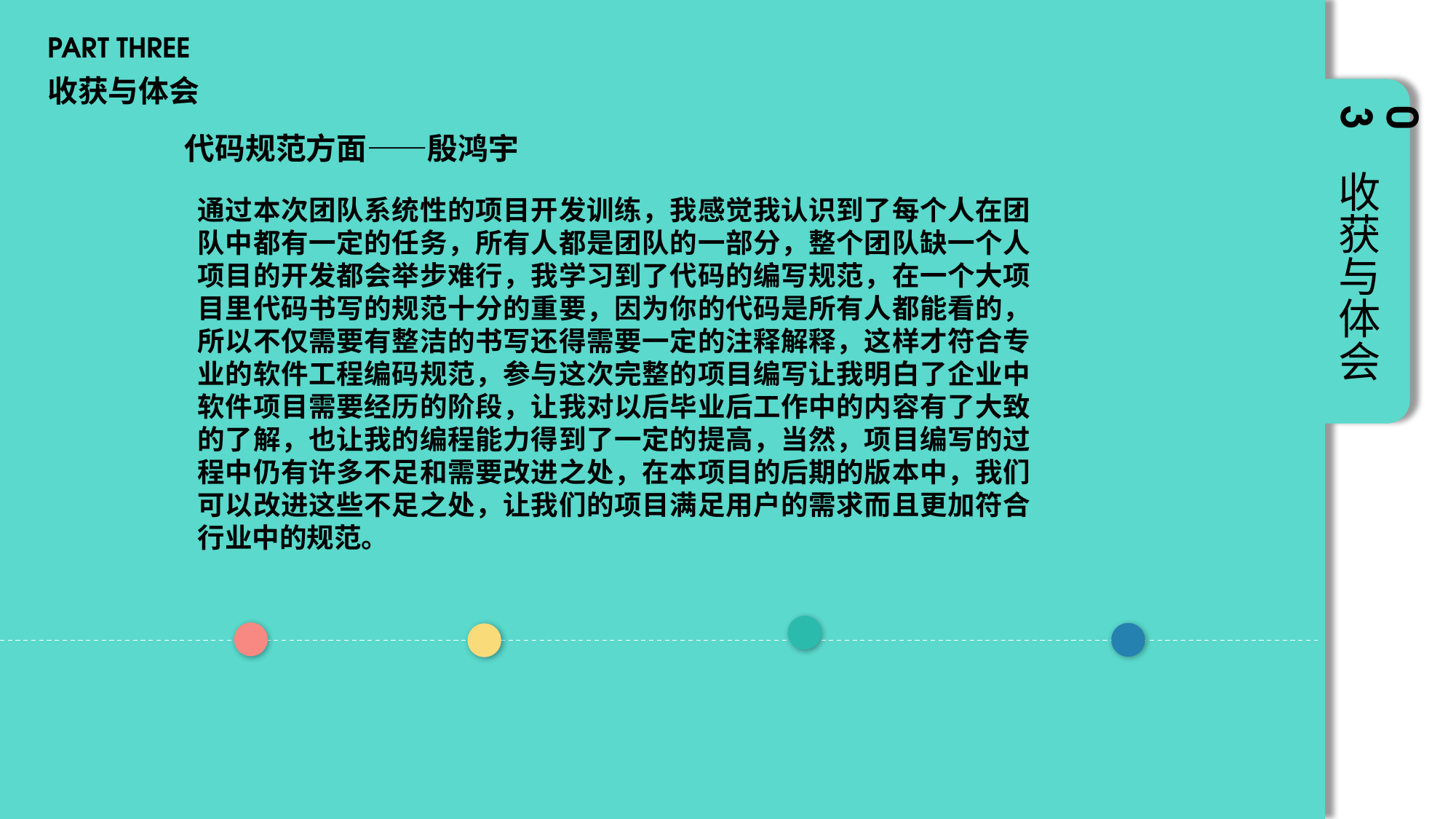

PART THREE
收获与体会
03
代码规范方面——殷鸿宇
收获与体会
通过本次团队系统性的项目开发训练，我感觉我认识到了每个人在团队中都有一定的任务，所有人都是团队的一部分，整个团队缺一个人项目的开发都会举步难行，我学习到了代码的编写规范，在一个大项目里代码书写的规范十分的重要，因为你的代码是所有人都能看的，所以不仅需要有整洁的书写还得需要一定的注释解释，这样才符合专业的软件工程编码规范，参与这次完整的项目编写让我明白了企业中软件项目需要经历的阶段，让我对以后毕业后工作中的内容有了大致的了解，也让我的编程能力得到了一定的提高，当然，项目编写的过程中仍有许多不足和需要改进之处，在本项目的后期的版本中，我们可以改进这些不足之处，让我们的项目满足用户的需求而且更加符合行业中的规范。